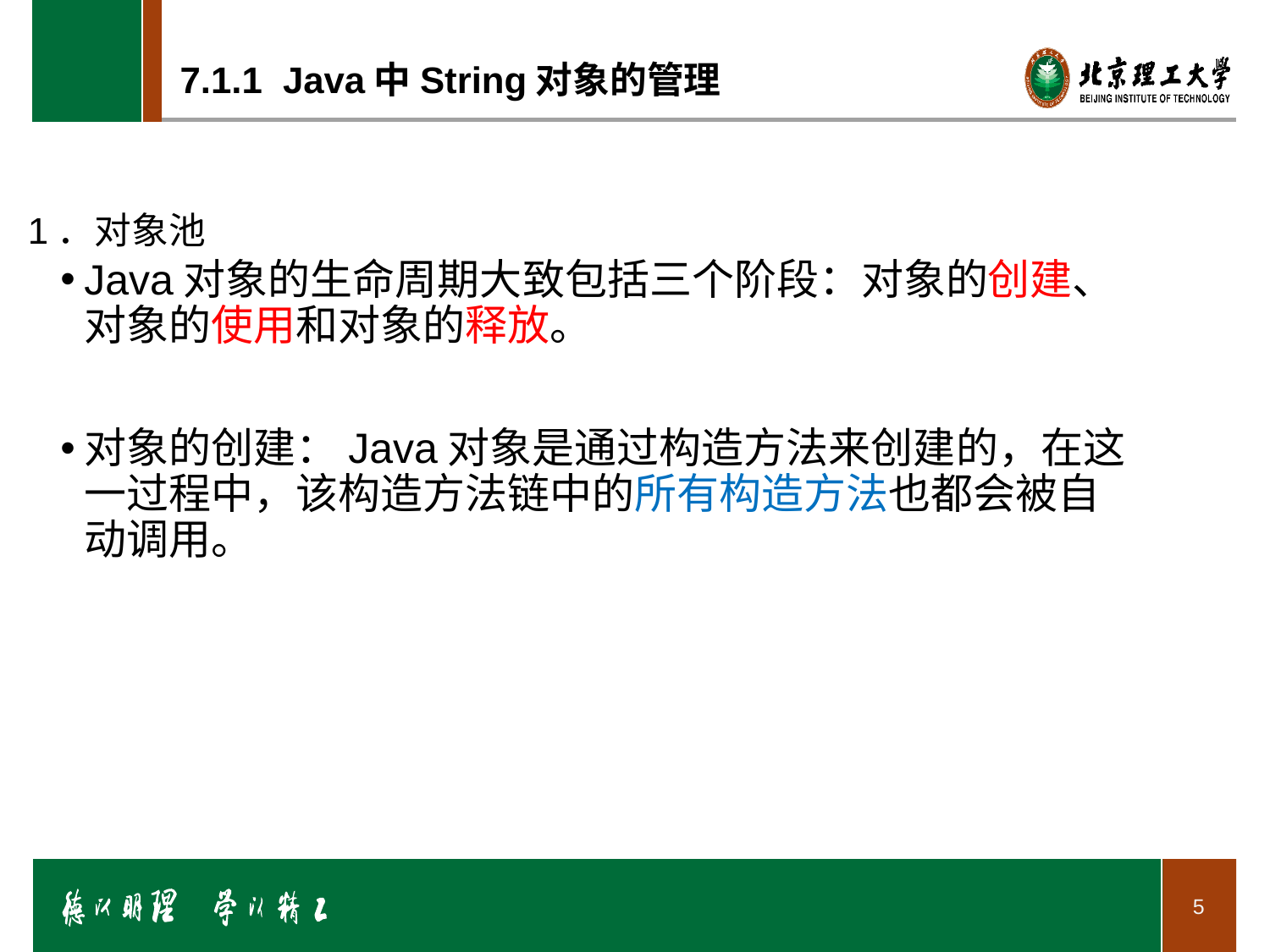

# 7.1.1  Java中String对象的管理
1．对象池
Java对象的生命周期大致包括三个阶段：对象的创建、对象的使用和对象的释放。

对象的创建：Java对象是通过构造方法来创建的，在这一过程中，该构造方法链中的所有构造方法也都会被自动调用。